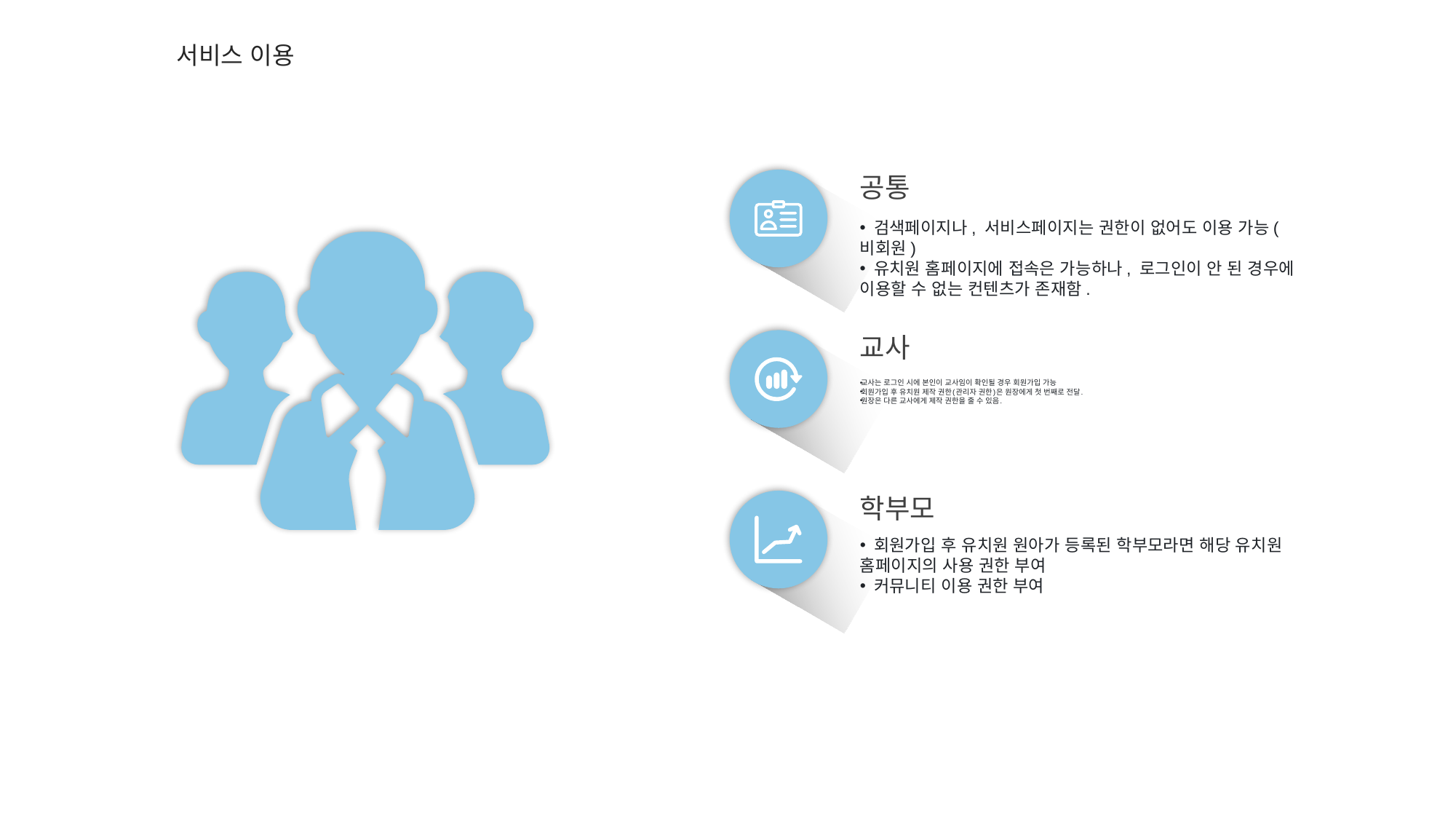

서비스 이용
공통
 검색페이지나, 서비스페이지는 권한이 없어도 이용 가능(비회원)
 유치원 홈페이지에 접속은 가능하나, 로그인이 안 된 경우에 이용할 수 없는 컨텐츠가 존재함.

교사
교사는 로그인 시에 본인이 교사임이 확인될 경우 회원가입 가능
회원가입 후 유치원 제작 권한(관리자 권한)은 원장에게 첫 번째로 전달.
원장은 다른 교사에게 제작 권한을 줄 수 있음.

학부모
 회원가입 후 유치원 원아가 등록된 학부모라면 해당 유치원 홈페이지의 사용 권한 부여
 커뮤니티 이용 권한 부여